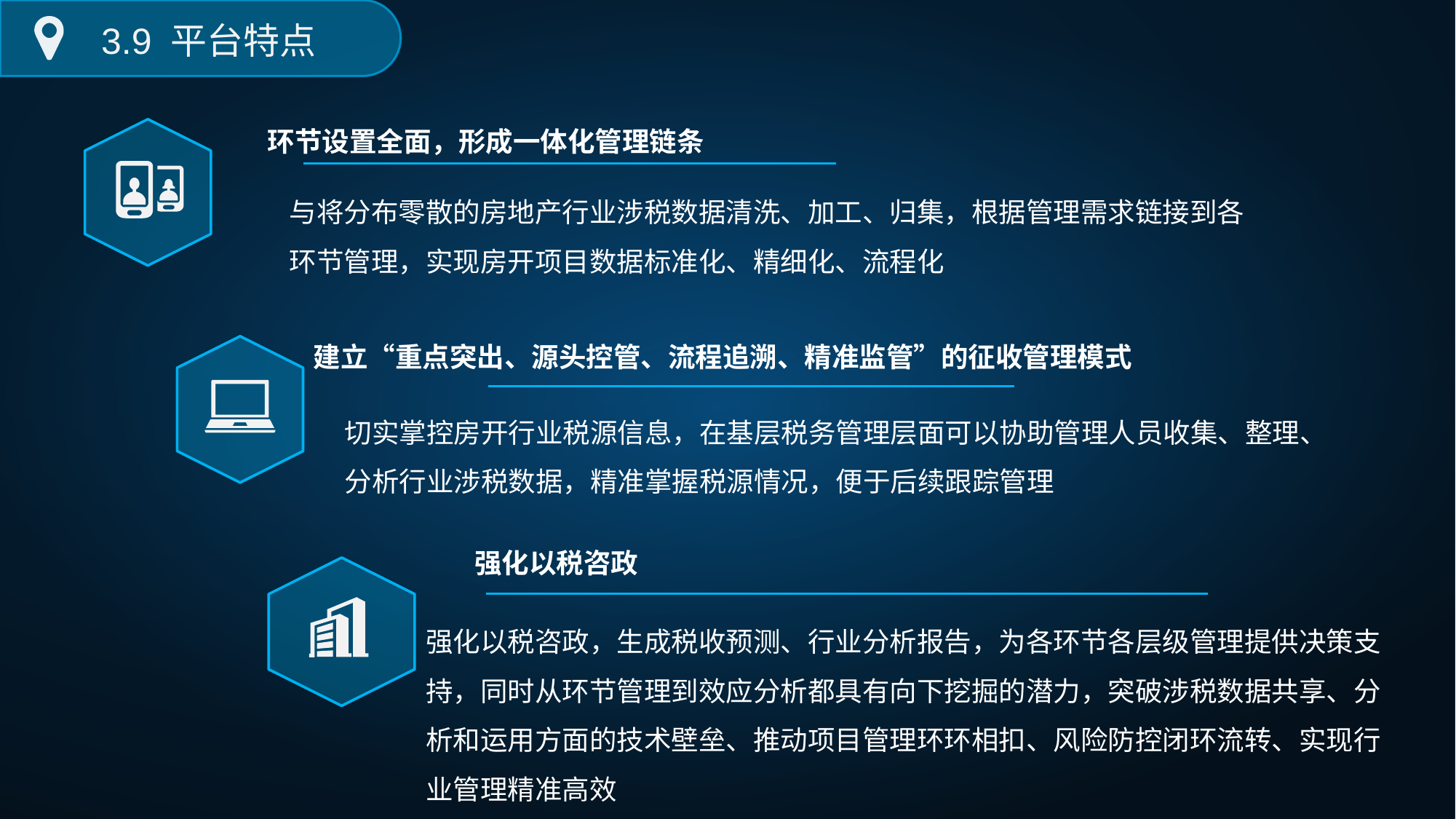

3.9 平台特点
环节设置全面，形成一体化管理链条

与将分布零散的房地产行业涉税数据清洗、加工、归集，根据管理需求链接到各环节管理，实现房开项目数据标准化、精细化、流程化
建立“重点突出、源头控管、流程追溯、精准监管”的征收管理模式

切实掌控房开行业税源信息，在基层税务管理层面可以协助管理人员收集、整理、分析行业涉税数据，精准掌握税源情况，便于后续跟踪管理
强化以税咨政
强化以税咨政，生成税收预测、行业分析报告，为各环节各层级管理提供决策支持，同时从环节管理到效应分析都具有向下挖掘的潜力，突破涉税数据共享、分析和运用方面的技术壁垒、推动项目管理环环相扣、风险防控闭环流转、实现行业管理精准高效